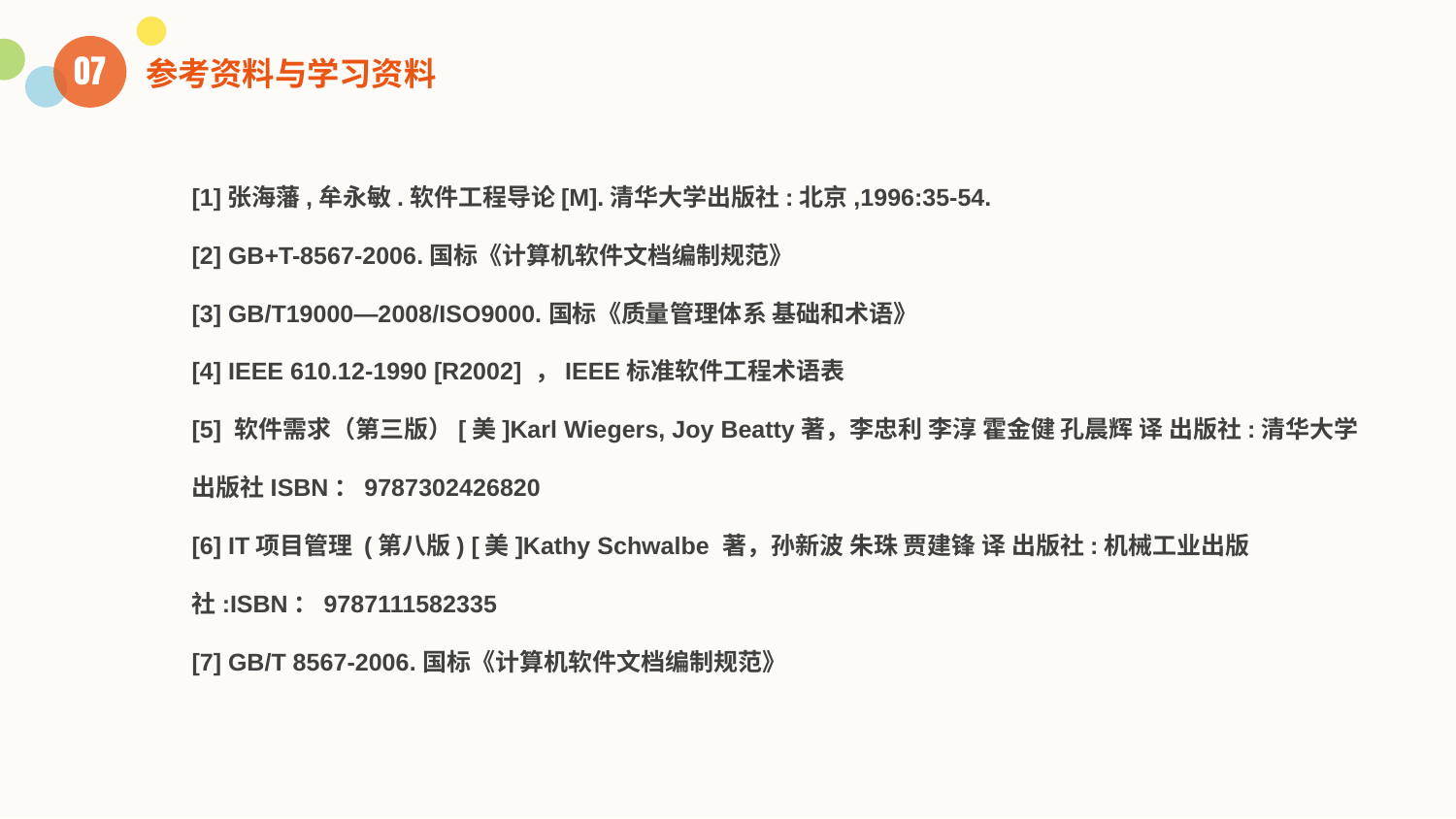

07
参考资料与学习资料

[1]张海藩,牟永敏.软件工程导论[M].清华大学出版社:北京,1996:35-54.
[2] GB+T-8567-2006.国标《计算机软件文档编制规范》
[3] GB/T19000—2008/ISO9000.国标《质量管理体系 基础和术语》
[4] IEEE 610.12-1990 [R2002] ，IEEE标准软件工程术语表
[5] 软件需求（第三版）[美]Karl Wiegers, Joy Beatty著，李忠利 李淳 霍金健 孔晨辉 译 出版社:清华大学出版社ISBN：9787302426820
[6] IT项目管理 (第八版) [美]Kathy Schwalbe 著，孙新波 朱珠 贾建锋 译 出版社:机械工业出版社:ISBN：9787111582335
[7] GB/T 8567-2006.国标《计算机软件文档编制规范》